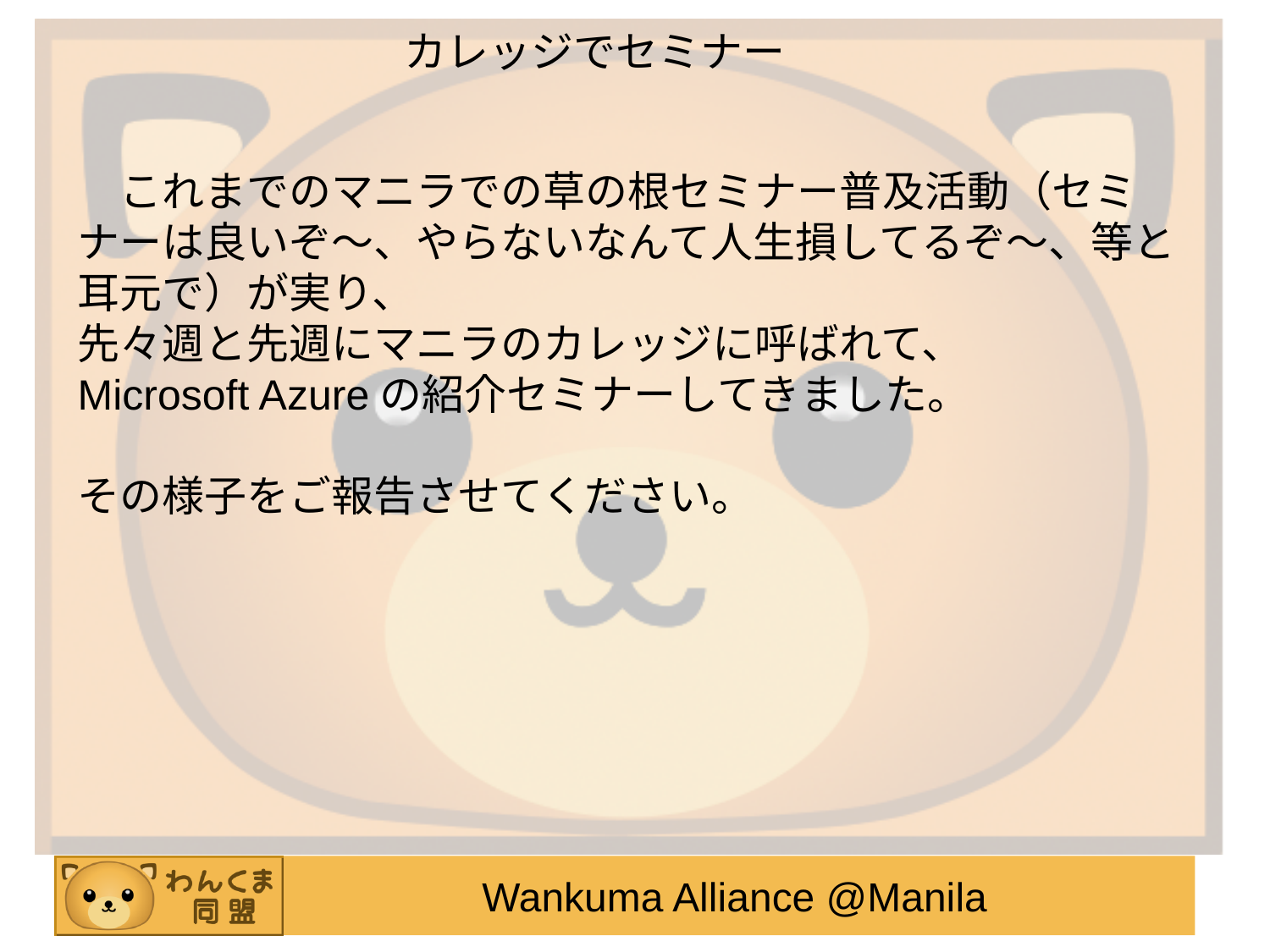

カレッジでセミナー

　これまでのマニラでの草の根セミナー普及活動（セミナーは良いぞ～、やらないなんて人生損してるぞ～、等と耳元で）が実り、
先々週と先週にマニラのカレッジに呼ばれて、
Microsoft Azureの紹介セミナーしてきました。

その様子をご報告させてください。